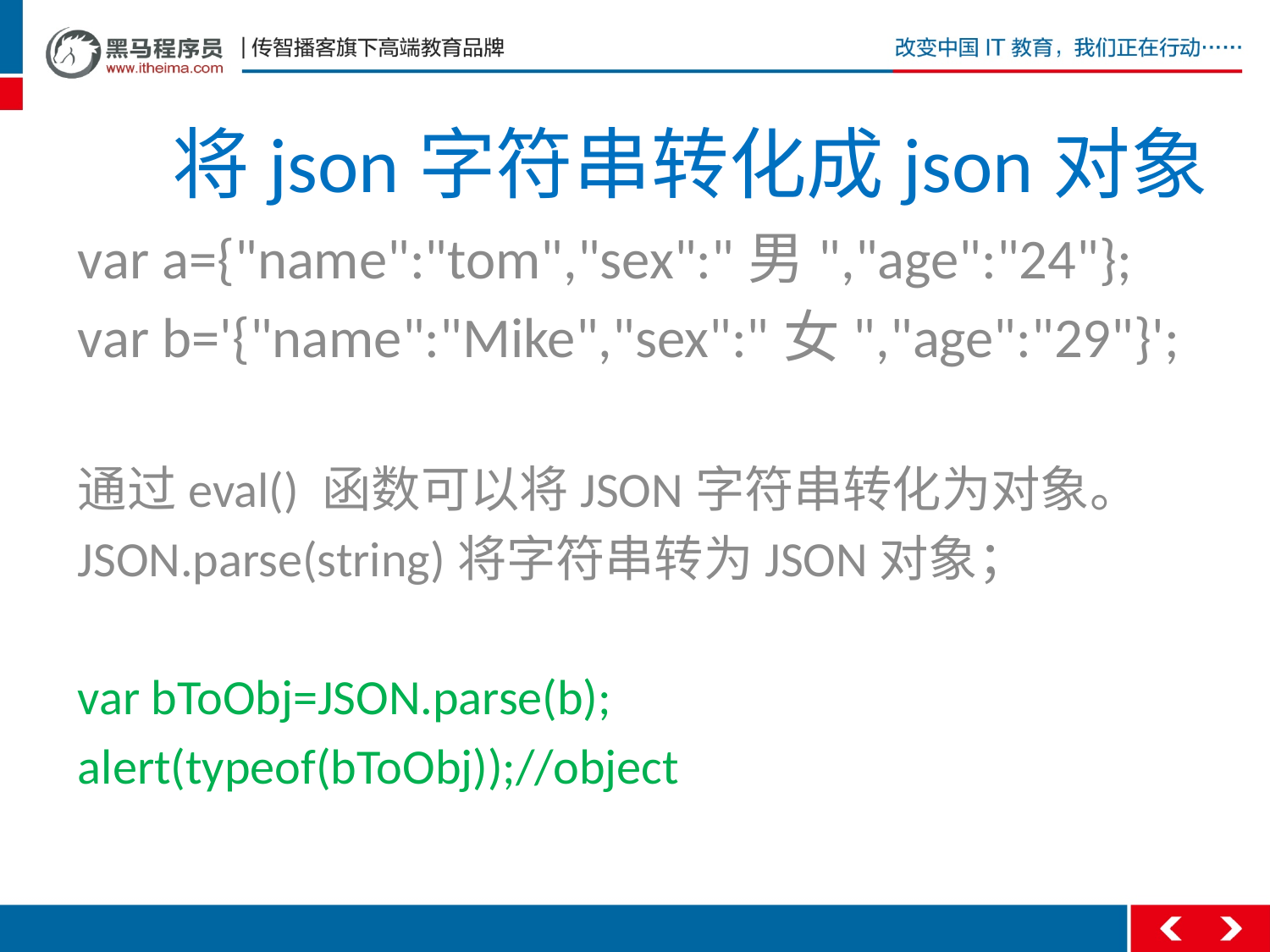

# 将json字符串转化成json对象
var a={"name":"tom","sex":"男","age":"24"};
var b='{"name":"Mike","sex":"女","age":"29"}';

通过eval() 函数可以将JSON字符串转化为对象。
JSON.parse(string)将字符串转为JSON对象；

var bToObj=JSON.parse(b);
alert(typeof(bToObj));//object